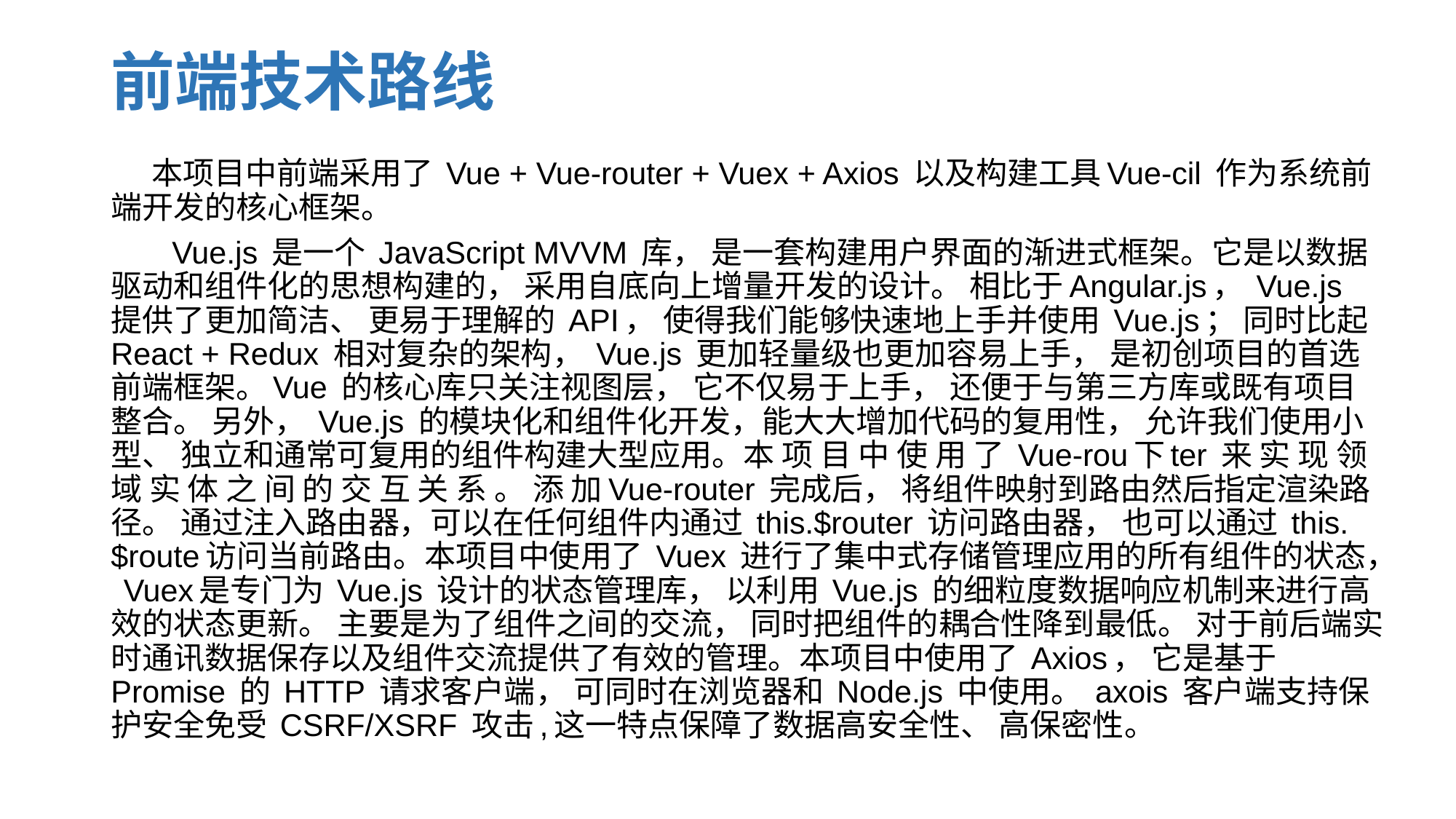

# 前端技术路线
     本项目中前端采用了 Vue + Vue-router + Vuex + Axios 以及构建工具Vue-cil 作为系统前端开发的核心框架。
       Vue.js 是一个 JavaScript MVVM 库， 是一套构建用户界面的渐进式框架。它是以数据驱动和组件化的思想构建的， 采用自底向上增量开发的设计。 相比于Angular.js， Vue.js 提供了更加简洁、 更易于理解的 API， 使得我们能够快速地上手并使用 Vue.js； 同时比起 React + Redux 相对复杂的架构， Vue.js 更加轻量级也更加容易上手， 是初创项目的首选前端框架。Vue 的核心库只关注视图层， 它不仅易于上手， 还便于与第三方库或既有项目整合。 另外， Vue.js 的模块化和组件化开发，能大大增加代码的复用性， 允许我们使用小型、 独立和通常可复用的组件构建大型应用。本 项 目 中 使 用 了 Vue-rou下ter 来 实 现 领 域 实 体 之 间 的 交 互 关 系 。 添 加Vue-router 完成后， 将组件映射到路由然后指定渲染路径。 通过注入路由器，可以在任何组件内通过 this.$router 访问路由器， 也可以通过 this.$route访问当前路由。本项目中使用了 Vuex 进行了集中式存储管理应用的所有组件的状态， Vuex是专门为 Vue.js 设计的状态管理库， 以利用 Vue.js 的细粒度数据响应机制来进行高效的状态更新。 主要是为了组件之间的交流， 同时把组件的耦合性降到最低。 对于前后端实时通讯数据保存以及组件交流提供了有效的管理。本项目中使用了 Axios， 它是基于 Promise 的 HTTP 请求客户端， 可同时在浏览器和 Node.js 中使用。 axois 客户端支持保护安全免受 CSRF/XSRF 攻击,这一特点保障了数据高安全性、 高保密性。